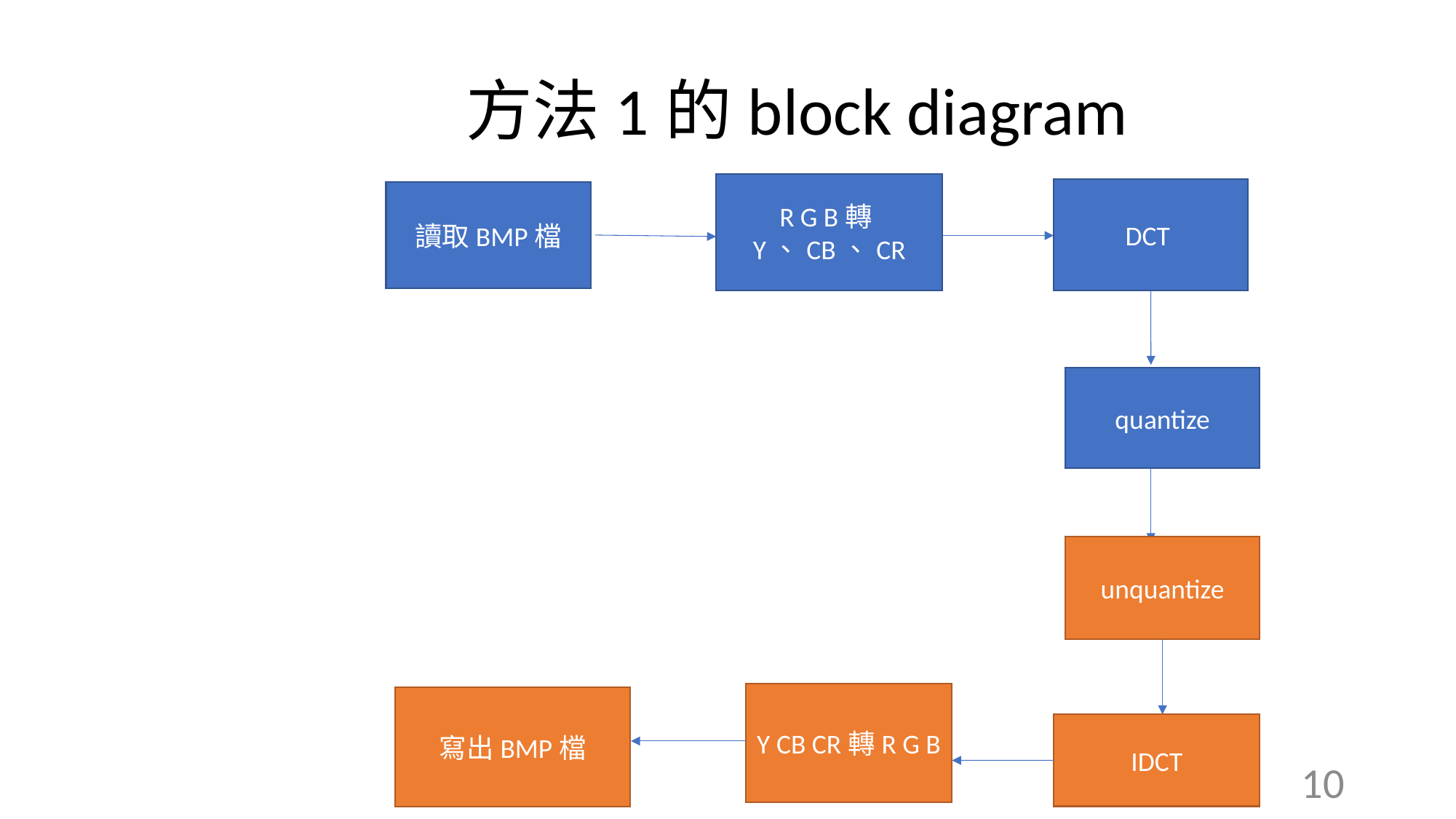

# 方法1的block diagram
R G B轉Y、CB、CR
DCT
讀取BMP檔

quantize
unquantize
Y CB CR轉R G B
寫出BMP檔
IDCT
10